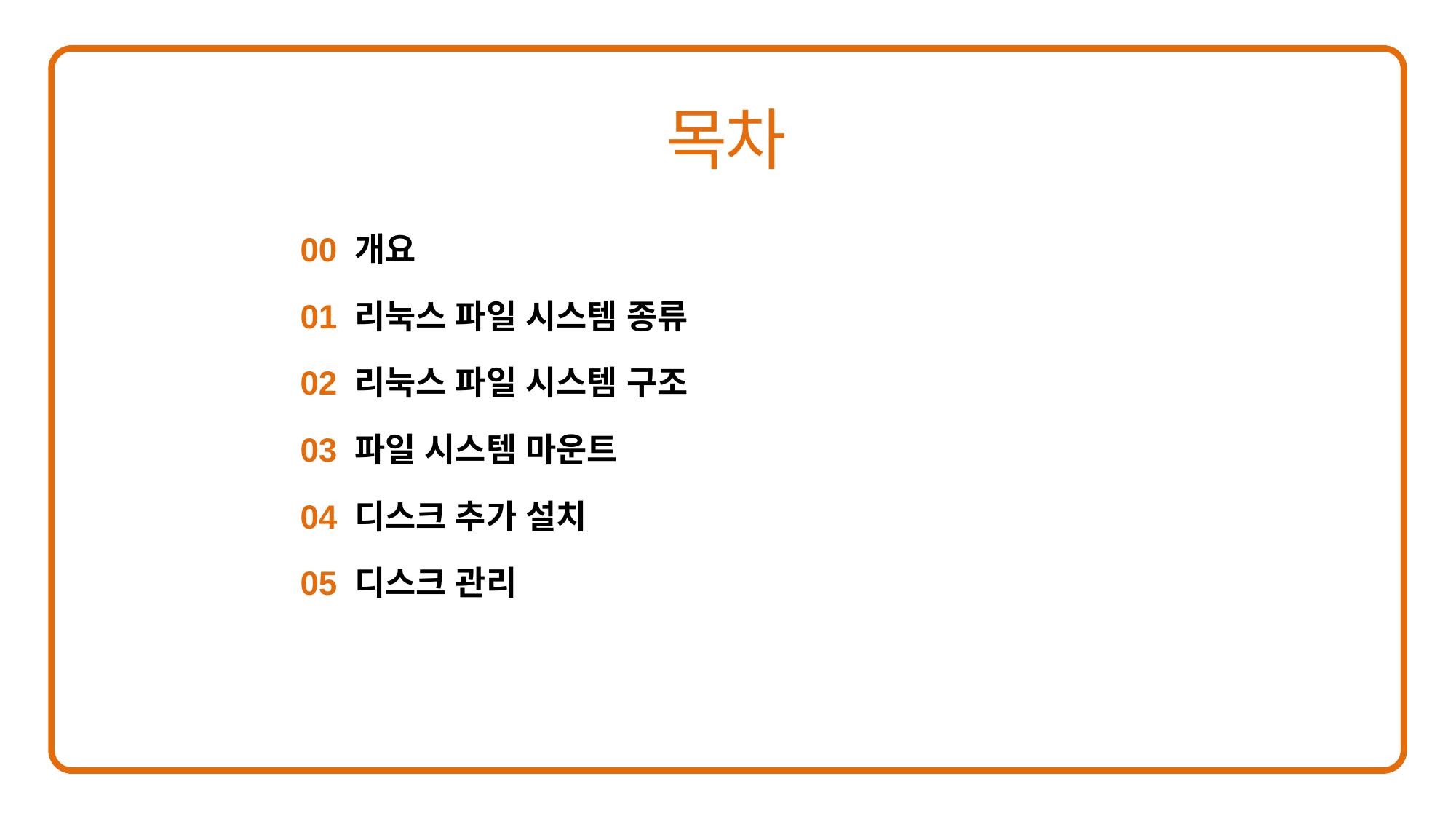

00 개요
01 리눅스 파일 시스템 종류
02 리눅스 파일 시스템 구조
03 파일 시스템 마운트
04 디스크 추가 설치
05 디스크 관리